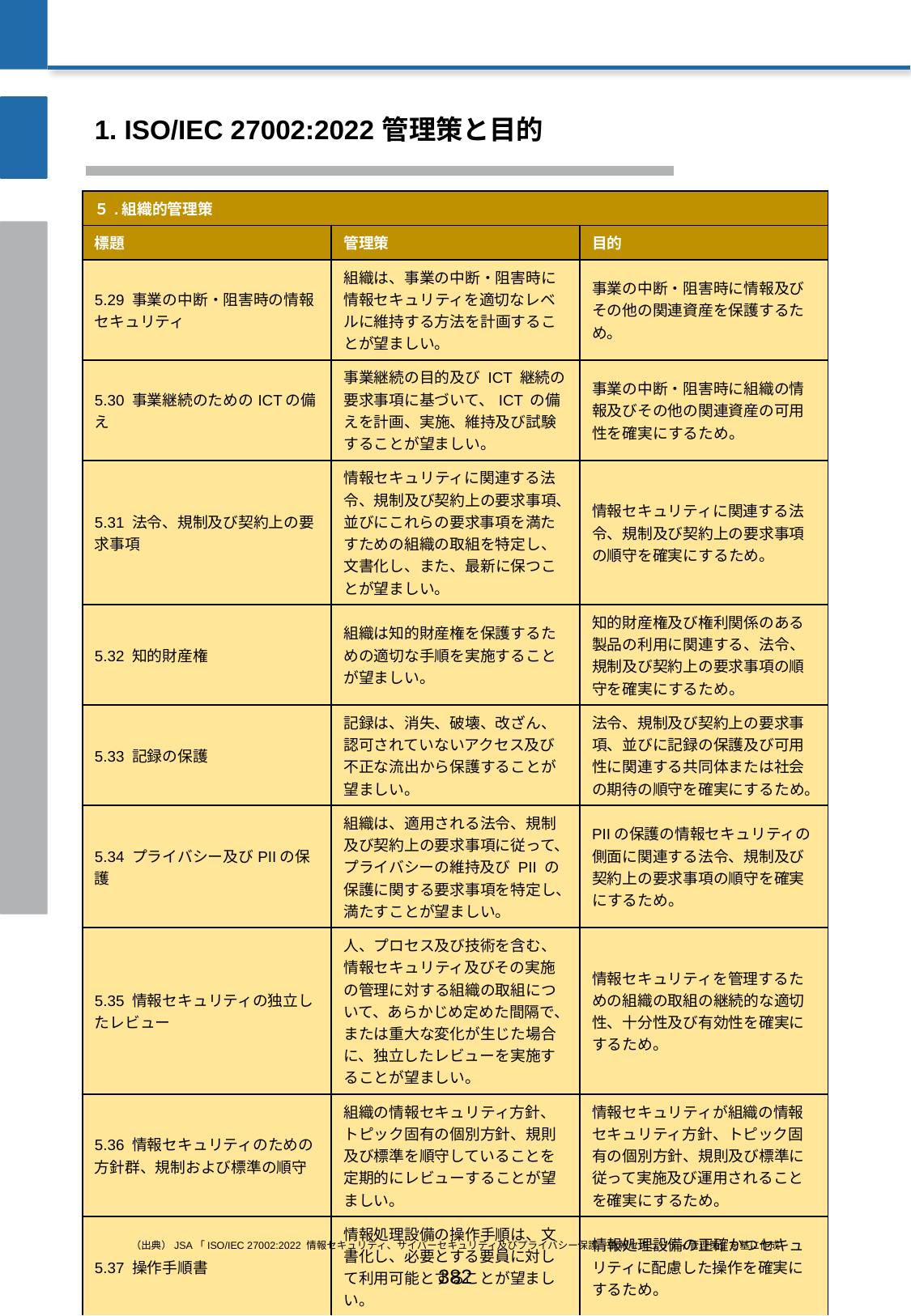

1. ISO/IEC 27002:2022 管理策と目的
| ５.組織的管理策 |  |  |
| --- | --- | --- |
| 標題 | 管理策 | 目的 |
| 5.29 事業の中断・阻害時の情報セキュリティ | 組織は、事業の中断・阻害時に情報セキュリティを適切なレベルに維持する方法を計画することが望ましい。 | 事業の中断・阻害時に情報及びその他の関連資産を保護するため。 |
| 5.30 事業継続のためのICTの備え | 事業継続の目的及び ICT 継続の要求事項に基づいて、ICT の備えを計画、実施、維持及び試験することが望ましい。 | 事業の中断・阻害時に組織の情報及びその他の関連資産の可用性を確実にするため。 |
| 5.31 法令、規制及び契約上の要求事項 | 情報セキュリティに関連する法令、規制及び契約上の要求事項、並びにこれらの要求事項を満たすための組織の取組を特定し、文書化し、また、最新に保つことが望ましい。 | 情報セキュリティに関連する法令、規制及び契約上の要求事項の順守を確実にするため。 |
| 5.32 知的財産権 | 組織は知的財産権を保護するための適切な手順を実施することが望ましい。 | 知的財産権及び権利関係のある製品の利用に関連する、法令、規制及び契約上の要求事項の順守を確実にするため。 |
| 5.33 記録の保護 | 記録は、消失、破壊、改ざん、認可されていないアクセス及び不正な流出から保護することが望ましい。 | 法令、規制及び契約上の要求事項、並びに記録の保護及び可用性に関連する共同体または社会の期待の順守を確実にするため。 |
| 5.34 プライバシー及びPIIの保護 | 組織は、適用される法令、規制及び契約上の要求事項に従って、プライバシーの維持及び PII の保護に関する要求事項を特定し、満たすことが望ましい。 | PIIの保護の情報セキュリティの側面に関連する法令、規制及び契約上の要求事項の順守を確実にするため。 |
| 5.35 情報セキュリティの独立したレビュー | 人、プロセス及び技術を含む、情報セキュリティ及びその実施の管理に対する組織の取組について、あらかじめ定めた間隔で、または重大な変化が生じた場合に、独立したレビューを実施することが望ましい。 | 情報セキュリティを管理するための組織の取組の継続的な適切性、十分性及び有効性を確実にするため。 |
| 5.36 情報セキュリティのための方針群、規制および標準の順守 | 組織の情報セキュリティ方針、トピック固有の個別方針、規則及び標準を順守していることを定期的にレビューすることが望ましい。 | 情報セキュリティが組織の情報セキュリティ方針、トピック固有の個別方針、規則及び標準に従って実施及び運用されることを確実にするため。 |
| 5.37 操作手順書 | 情報処理設備の操作手順は、文書化し、必要とする要員に対して利用可能とすることが望ましい。 | 情報処理設備の正確かつセキュリティに配慮した操作を確実にするため。 |
（出典）JSA「ISO/IEC 27002:2022 情報セキュリティ、サイバーセキュリティ及びプライバシー保護－情報セキュリティ管理策」を基に作成
382